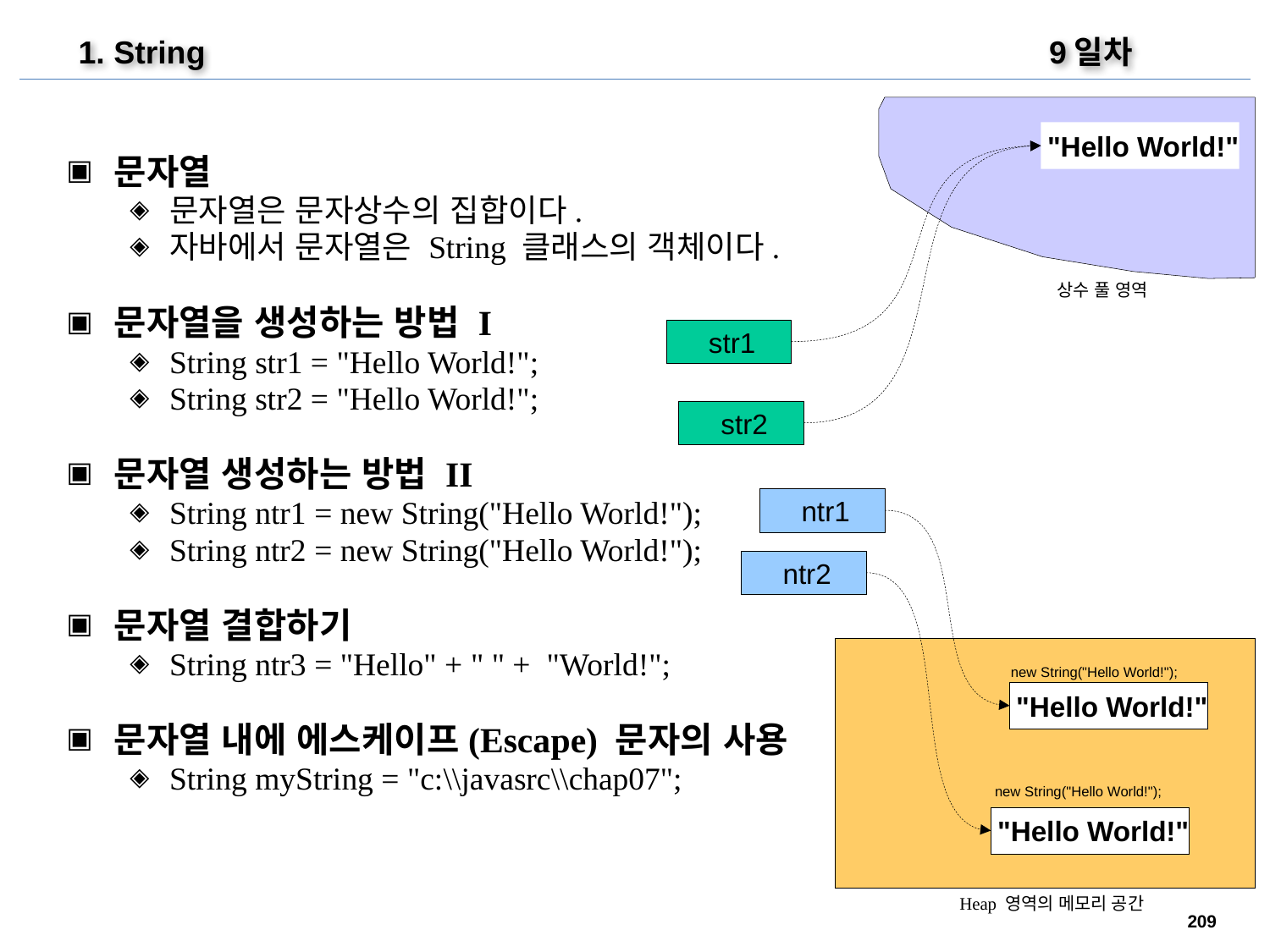

1. String
9일차

"Hello World!"
문자열
문자열은 문자상수의 집합이다.
자바에서 문자열은 String 클래스의 객체이다.

문자열을 생성하는 방법 I
String str1 = "Hello World!";
String str2 = "Hello World!";

문자열 생성하는 방법 II
String ntr1 = new String("Hello World!");
String ntr2 = new String("Hello World!");

문자열 결합하기
String ntr3 = "Hello" + " " +  "World!";

문자열 내에 에스케이프(Escape) 문자의 사용
String myString = "c:\\javasrc\\chap07";
상수 풀 영역
str1
str2
ntr1
ntr2

new String("Hello World!");
"Hello World!"
new String("Hello World!");
"Hello World!"
Heap 영역의 메모리 공간